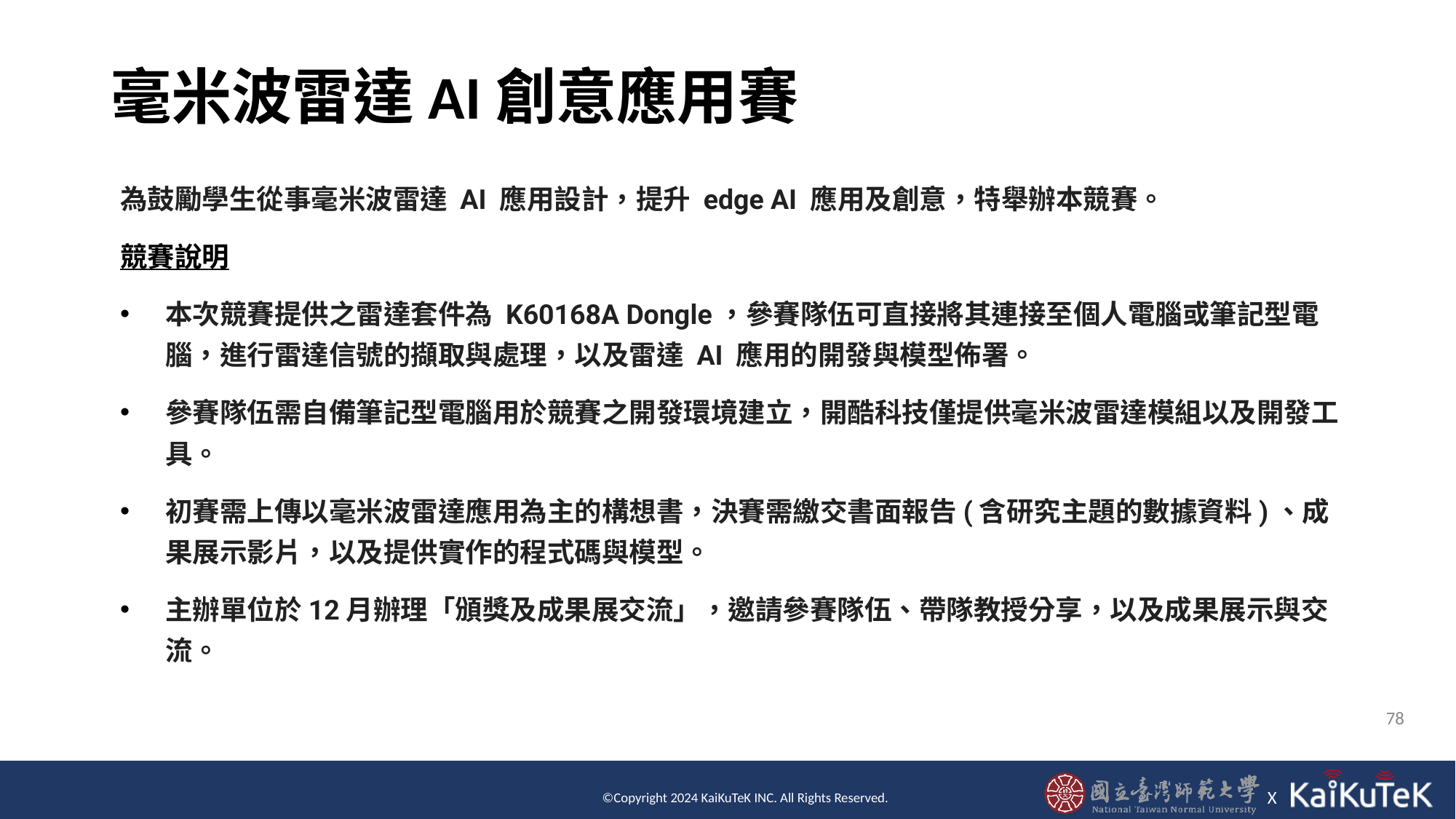

# 毫米波雷達AI創意應用賽
為鼓勵學生從事毫米波雷達 AI 應用設計，提升 edge AI 應用及創意，特舉辦本競賽。
競賽說明
本次競賽提供之雷達套件為 K60168A Dongle，參賽隊伍可直接將其連接至個人電腦或筆記型電腦，進行雷達信號的擷取與處理，以及雷達 AI 應用的開發與模型佈署。
參賽隊伍需自備筆記型電腦用於競賽之開發環境建立，開酷科技僅提供毫米波雷達模組以及開發工具。
初賽需上傳以毫米波雷達應用為主的構想書，決賽需繳交書面報告(含研究主題的數據資料)、成果展示影片，以及提供實作的程式碼與模型。
主辦單位於12月辦理「頒獎及成果展交流」，邀請參賽隊伍、帶隊教授分享，以及成果展示與交流。

78